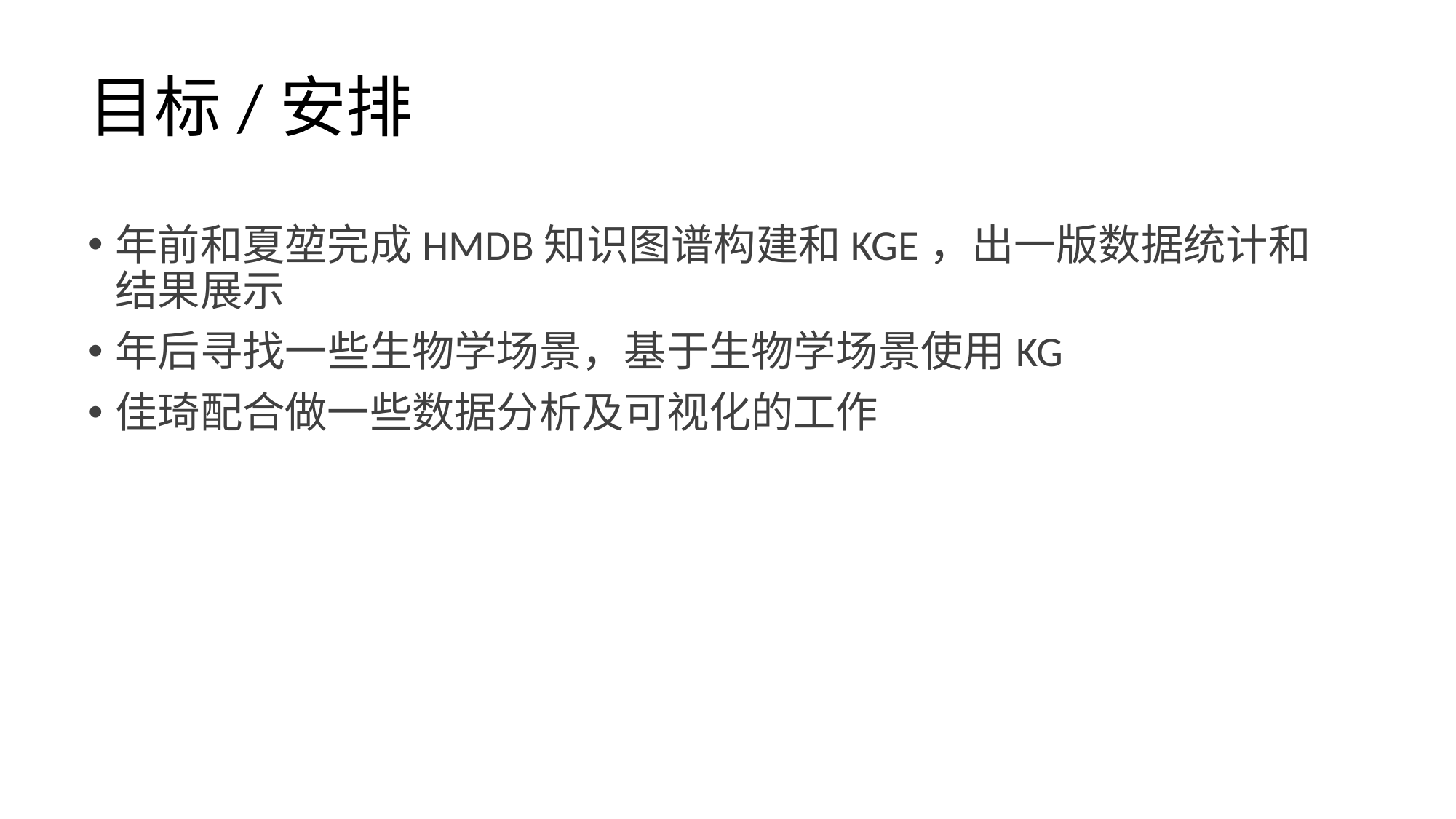

# 目标/安排
年前和夏堃完成HMDB知识图谱构建和KGE，出一版数据统计和结果展示
年后寻找一些生物学场景，基于生物学场景使用KG
佳琦配合做一些数据分析及可视化的工作